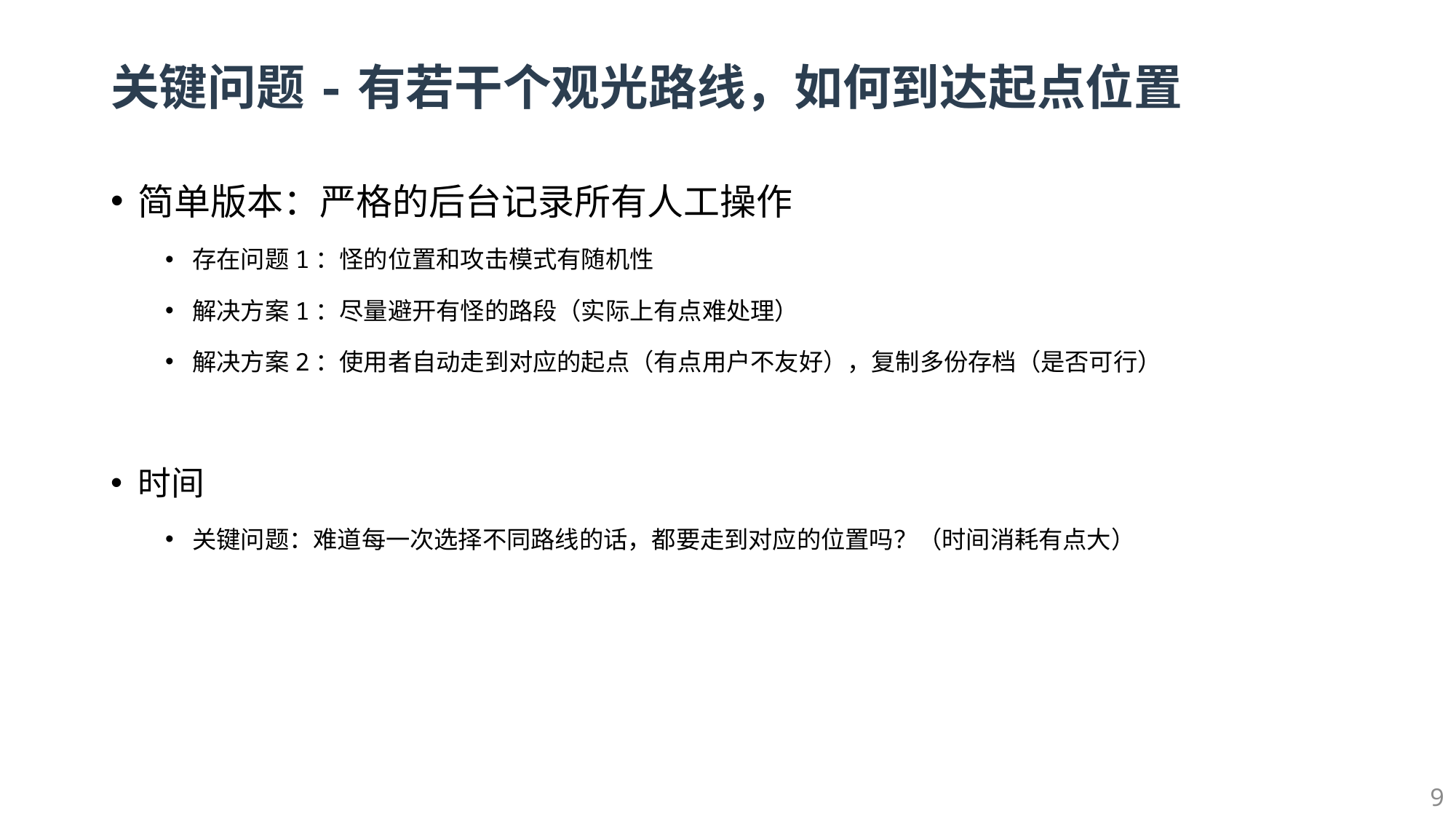

# 关键问题-有若干个观光路线，如何到达起点位置
简单版本：严格的后台记录所有人工操作
存在问题1：怪的位置和攻击模式有随机性
解决方案1：尽量避开有怪的路段（实际上有点难处理）
解决方案2：使用者自动走到对应的起点（有点用户不友好），复制多份存档（是否可行）

时间
关键问题：难道每一次选择不同路线的话，都要走到对应的位置吗？（时间消耗有点大）
9